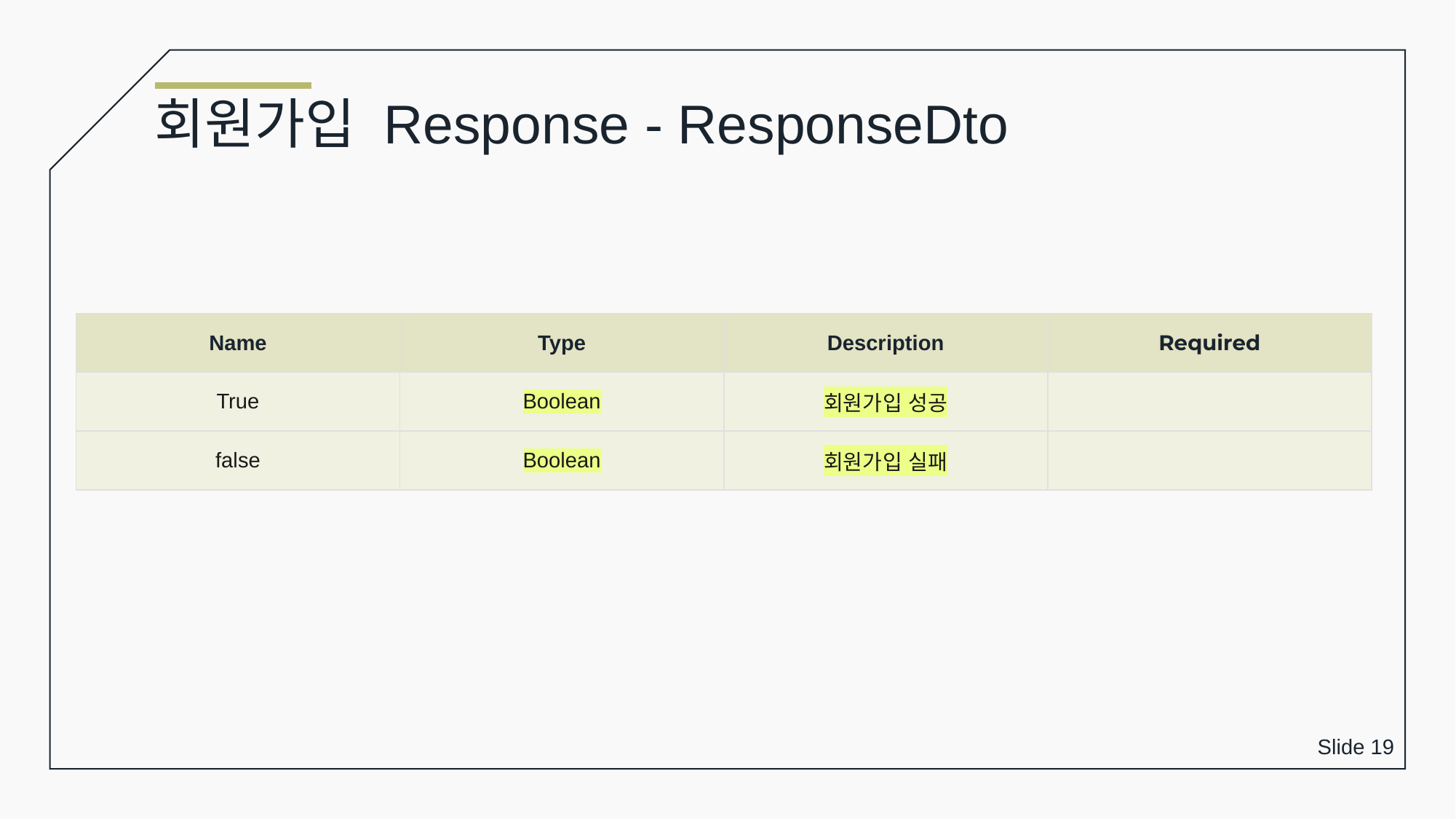

회원가입 Response - ResponseDto

| Name | Type | Description | Required |
| --- | --- | --- | --- |
| True | Boolean | 회원가입 성공 |  |
| false | Boolean | 회원가입 실패 |  |